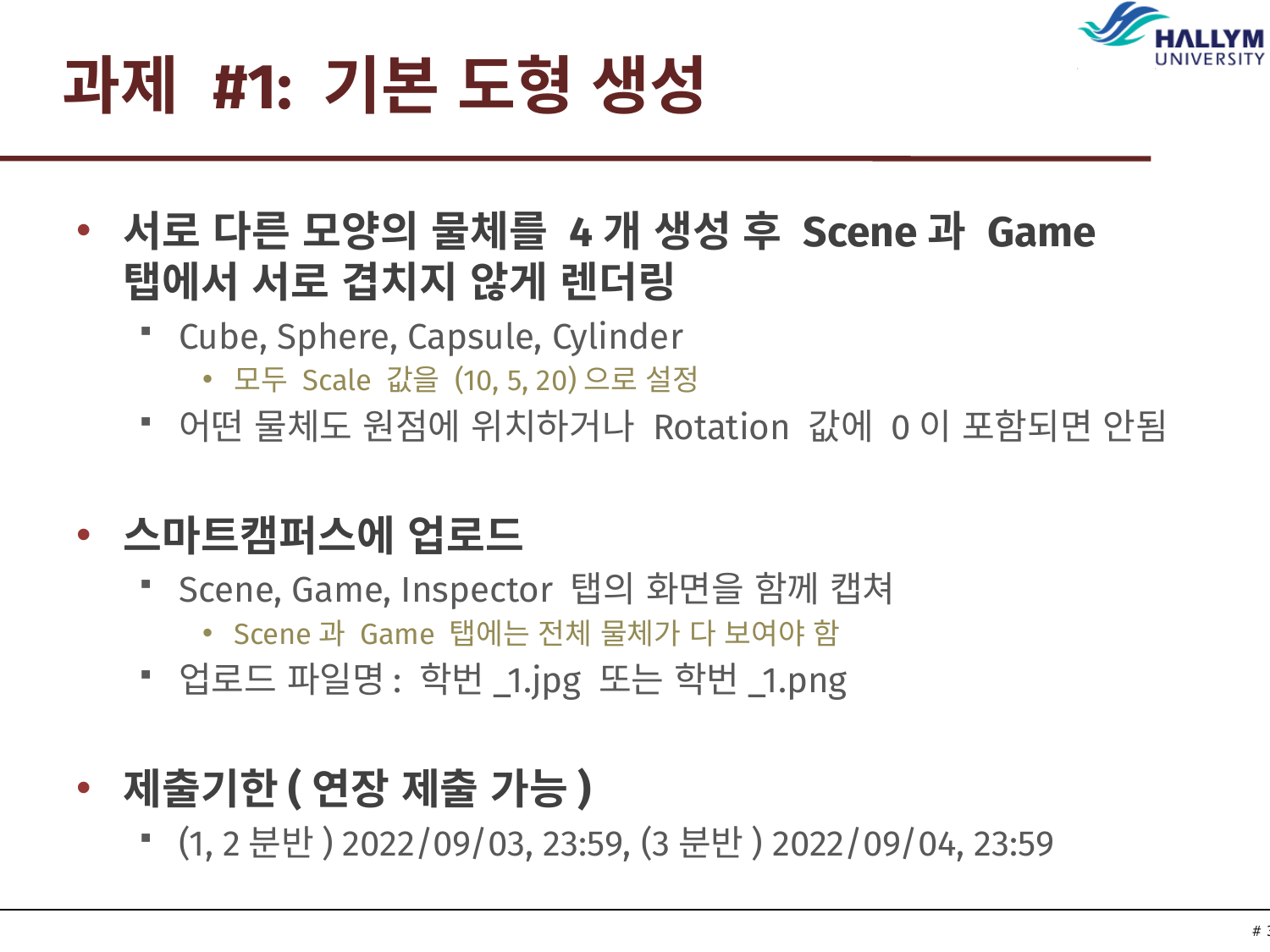

# 과제 #1: 기본 도형 생성
서로 다른 모양의 물체를 4개 생성 후 Scene과 Game 탭에서 서로 겹치지 않게 렌더링
Cube, Sphere, Capsule, Cylinder
모두 Scale 값을 (10, 5, 20)으로 설정
어떤 물체도 원점에 위치하거나 Rotation 값에 0이 포함되면 안됨

스마트캠퍼스에 업로드
Scene, Game, Inspector 탭의 화면을 함께 캡쳐
Scene과 Game 탭에는 전체 물체가 다 보여야 함
업로드 파일명: 학번_1.jpg 또는 학번_1.png

제출기한(연장 제출 가능)
(1, 2분반) 2022/09/03, 23:59, (3분반) 2022/09/04, 23:59